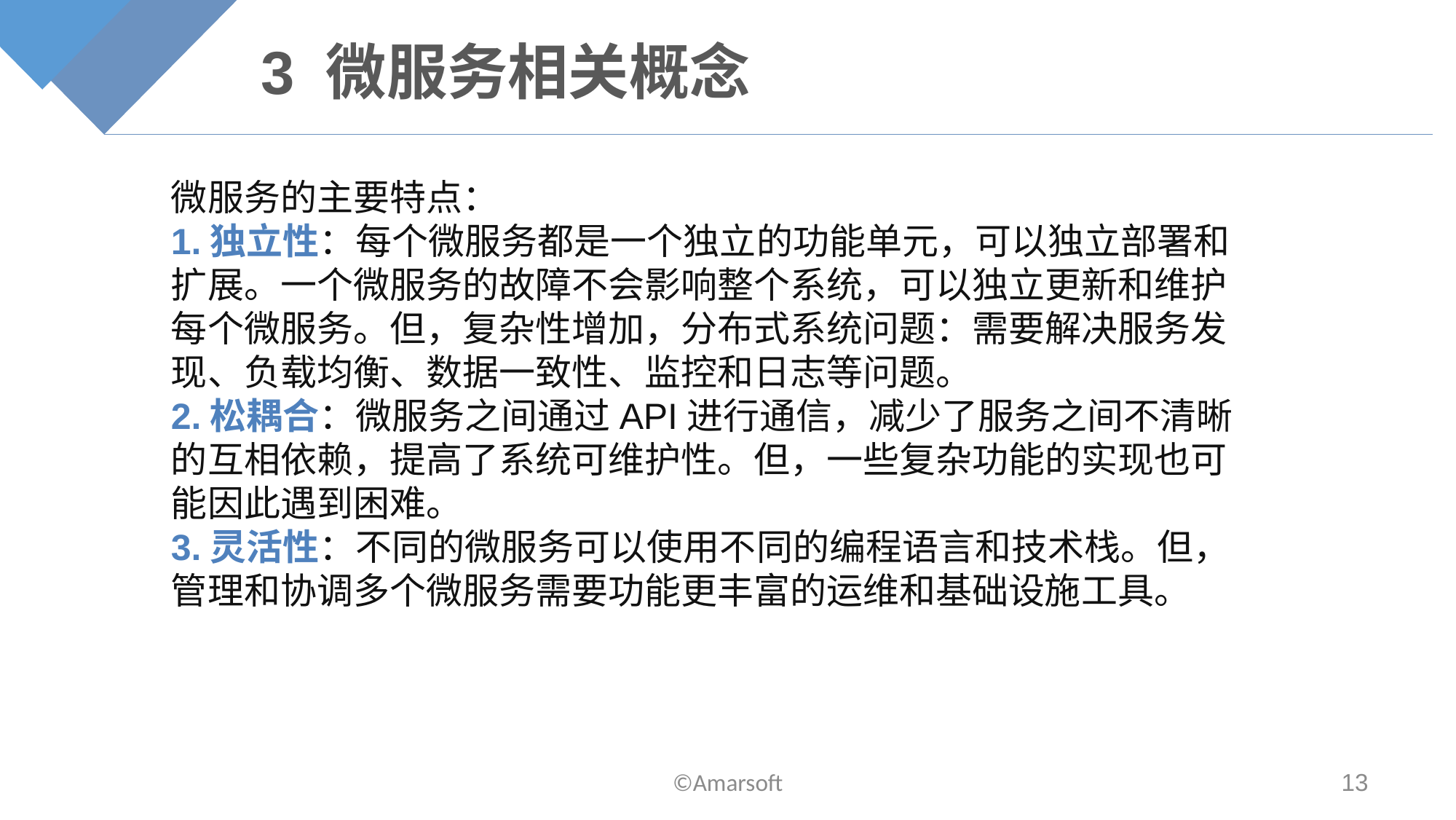

# 3 微服务相关概念
微服务的主要特点：
1.独立性：每个微服务都是一个独立的功能单元，可以独立部署和扩展。一个微服务的故障不会影响整个系统，可以独立更新和维护每个微服务。但，复杂性增加，分布式系统问题：需要解决服务发现、负载均衡、数据一致性、监控和日志等问题。
2.松耦合：微服务之间通过API进行通信，减少了服务之间不清晰的互相依赖，提高了系统可维护性。但，一些复杂功能的实现也可能因此遇到困难。
3.灵活性：不同的微服务可以使用不同的编程语言和技术栈。但，管理和协调多个微服务需要功能更丰富的运维和基础设施工具。
©Amarsoft
13